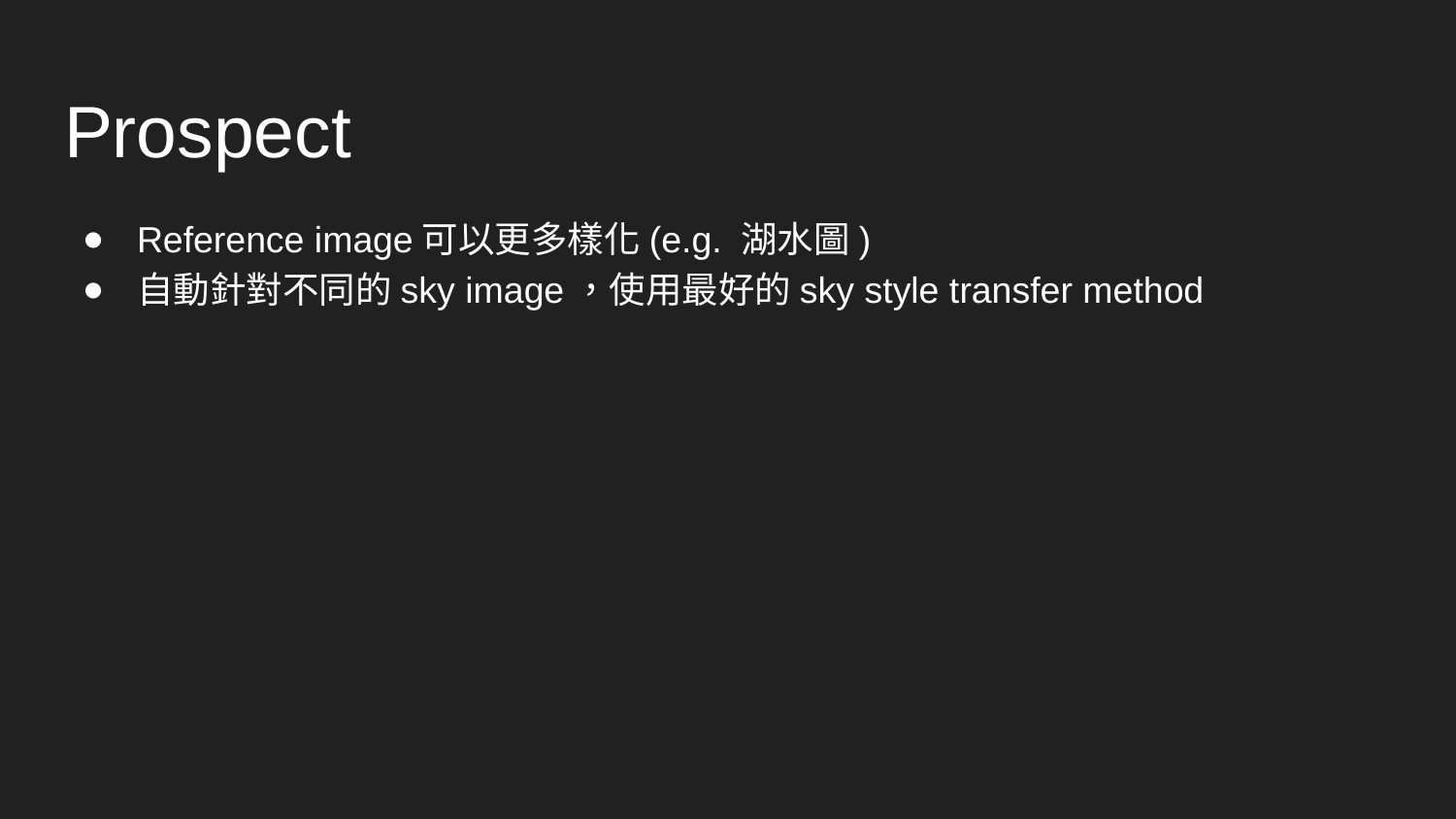

# Prospect
Reference image可以更多樣化(e.g. 湖水圖)
自動針對不同的sky image，使用最好的sky style transfer method